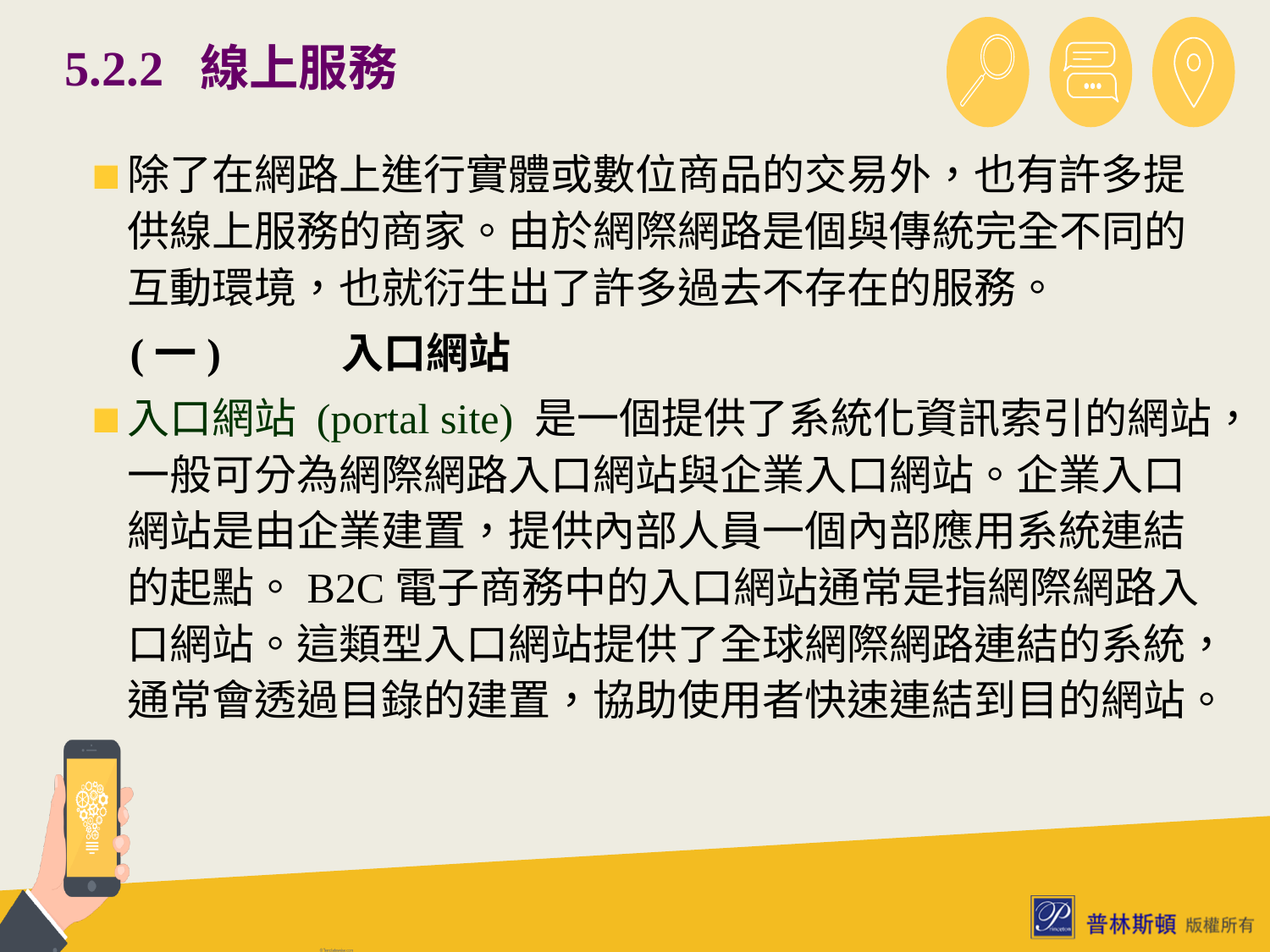

# 5.2.2  線上服務
除了在網路上進行實體或數位商品的交易外，也有許多提供線上服務的商家。由於網際網路是個與傳統完全不同的互動環境，也就衍生出了許多過去不存在的服務。
    (一)	入口網站
入口網站 (portal site) 是一個提供了系統化資訊索引的網站，一般可分為網際網路入口網站與企業入口網站。企業入口網站是由企業建置，提供內部人員一個內部應用系統連結的起點。B2C電子商務中的入口網站通常是指網際網路入口網站。這類型入口網站提供了全球網際網路連結的系統，通常會透過目錄的建置，協助使用者快速連結到目的網站。